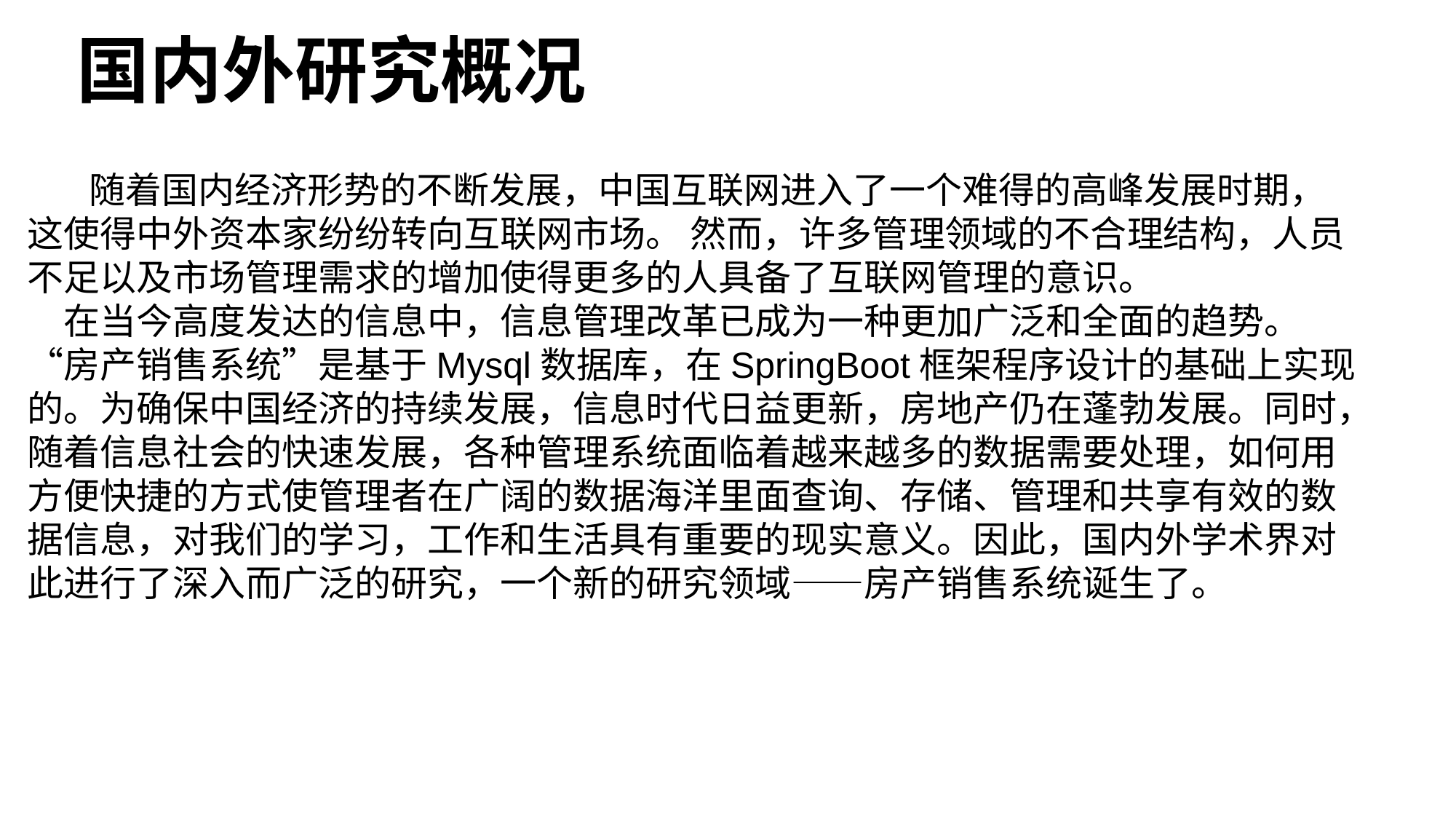

国内外研究概况
  随着国内经济形势的不断发展，中国互联网进入了一个难得的高峰发展时期，这使得中外资本家纷纷转向互联网市场。 然而，许多管理领域的不合理结构，人员不足以及市场管理需求的增加使得更多的人具备了互联网管理的意识。
在当今高度发达的信息中，信息管理改革已成为一种更加广泛和全面的趋势。 “房产销售系统”是基于Mysql数据库，在SpringBoot框架程序设计的基础上实现的。为确保中国经济的持续发展，信息时代日益更新，房地产仍在蓬勃发展。同时，随着信息社会的快速发展，各种管理系统面临着越来越多的数据需要处理，如何用方便快捷的方式使管理者在广阔的数据海洋里面查询、存储、管理和共享有效的数据信息，对我们的学习，工作和生活具有重要的现实意义。因此，国内外学术界对此进行了深入而广泛的研究，一个新的研究领域——房产销售系统诞生了。